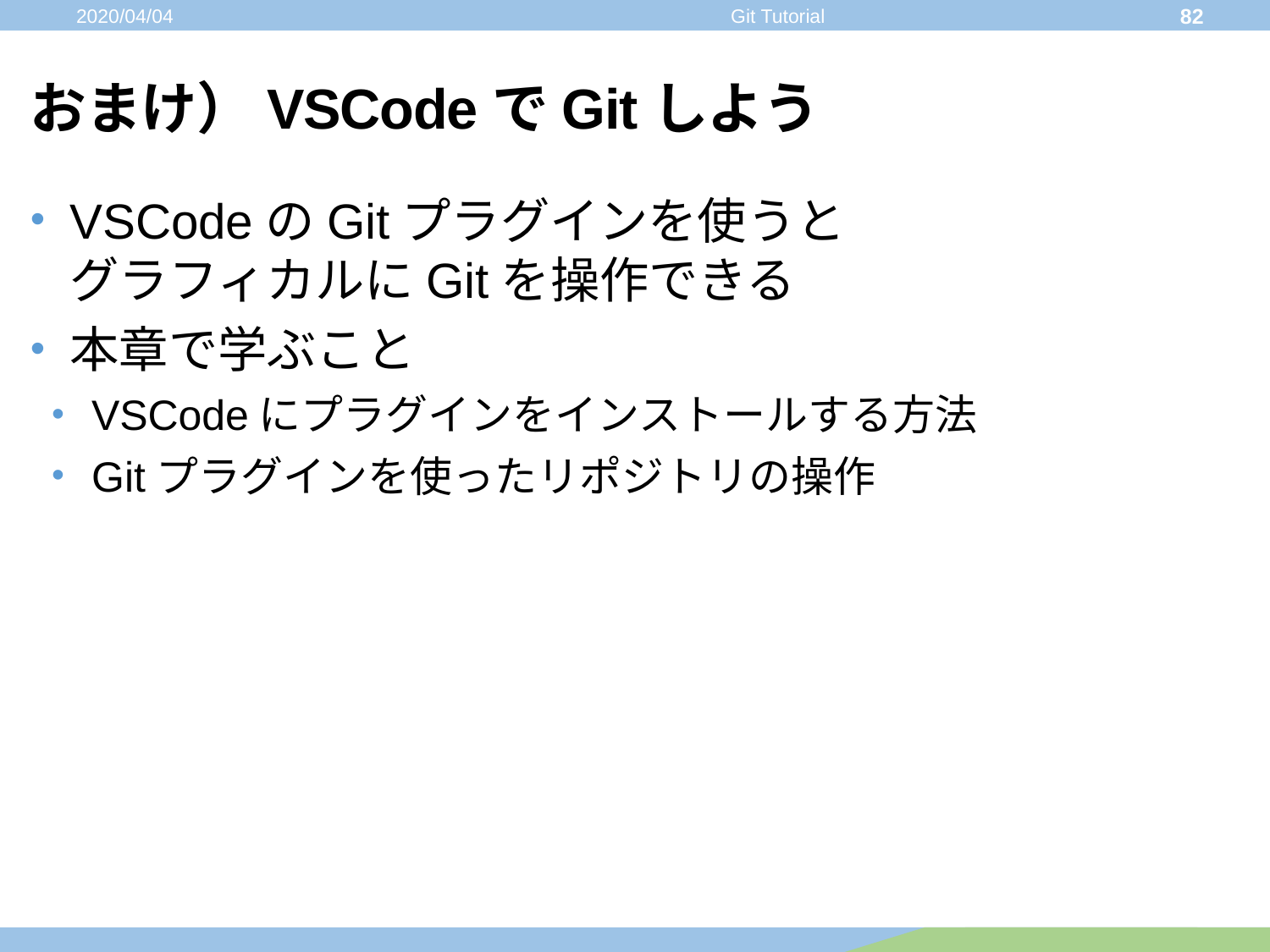

2020/04/04
82
Git Tutorial
# おまけ）VSCodeでGitしよう
VSCodeのGitプラグインを使うと
グラフィカルにGitを操作できる
本章で学ぶこと
VSCodeにプラグインをインストールする方法
Gitプラグインを使ったリポジトリの操作